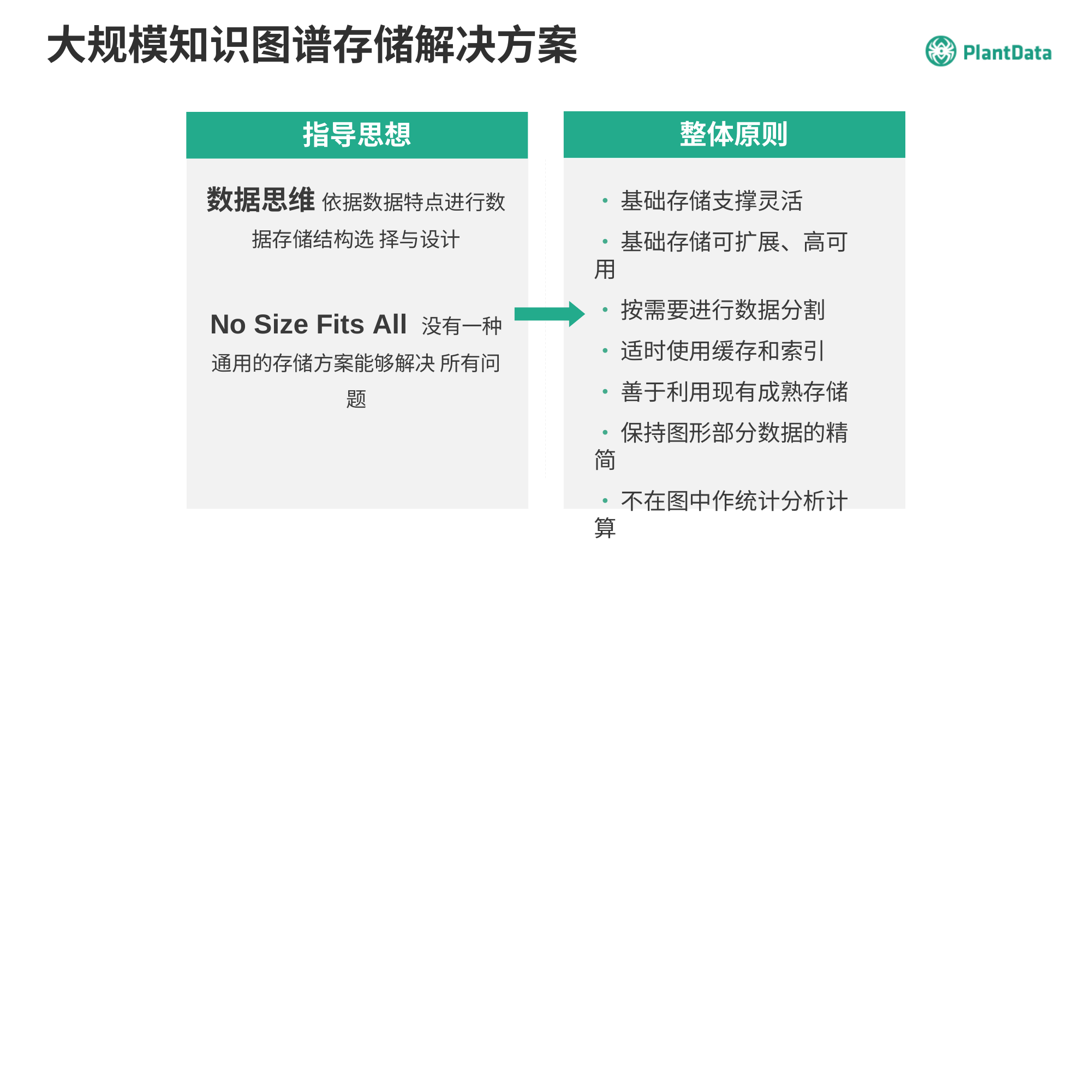

# 大规模知识图谱存储解决方案

整体原则

•	基础存储支撑灵活

•	基础存储可扩展、高可用

•	按需要进行数据分割

•	适时使用缓存和索引

•	善于利用现有成熟存储

•	保持图形部分数据的精简

•	不在图中作统计分析计算
指导思想

数据思维 依据数据特点进行数据存储结构选 择与设计

No Size Fits All 没有一种通用的存储方案能够解决 所有问题